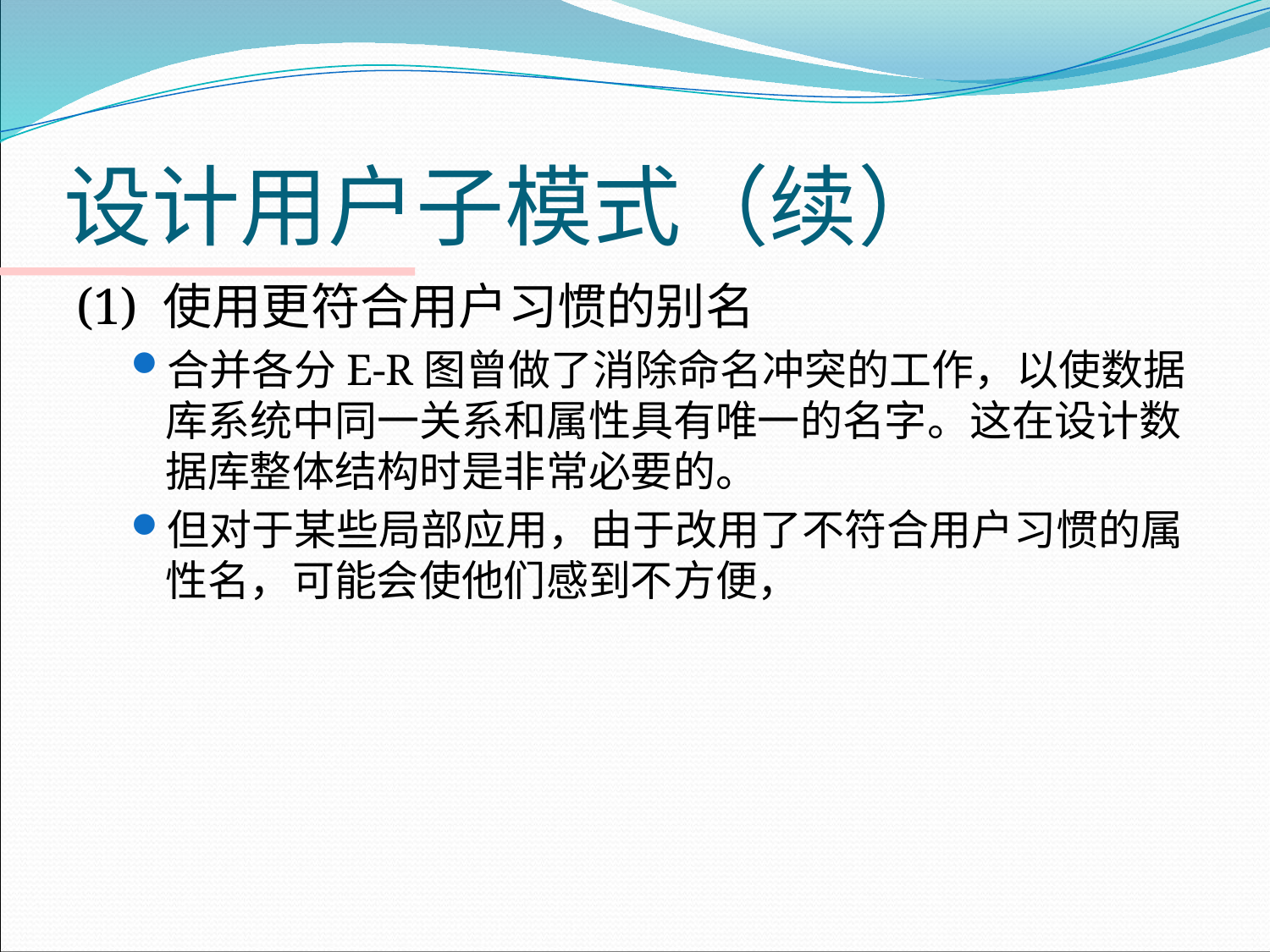

# 设计用户子模式（续）
(1) 使用更符合用户习惯的别名
合并各分E-R图曾做了消除命名冲突的工作，以使数据库系统中同一关系和属性具有唯一的名字。这在设计数据库整体结构时是非常必要的。
但对于某些局部应用，由于改用了不符合用户习惯的属性名，可能会使他们感到不方便，

774